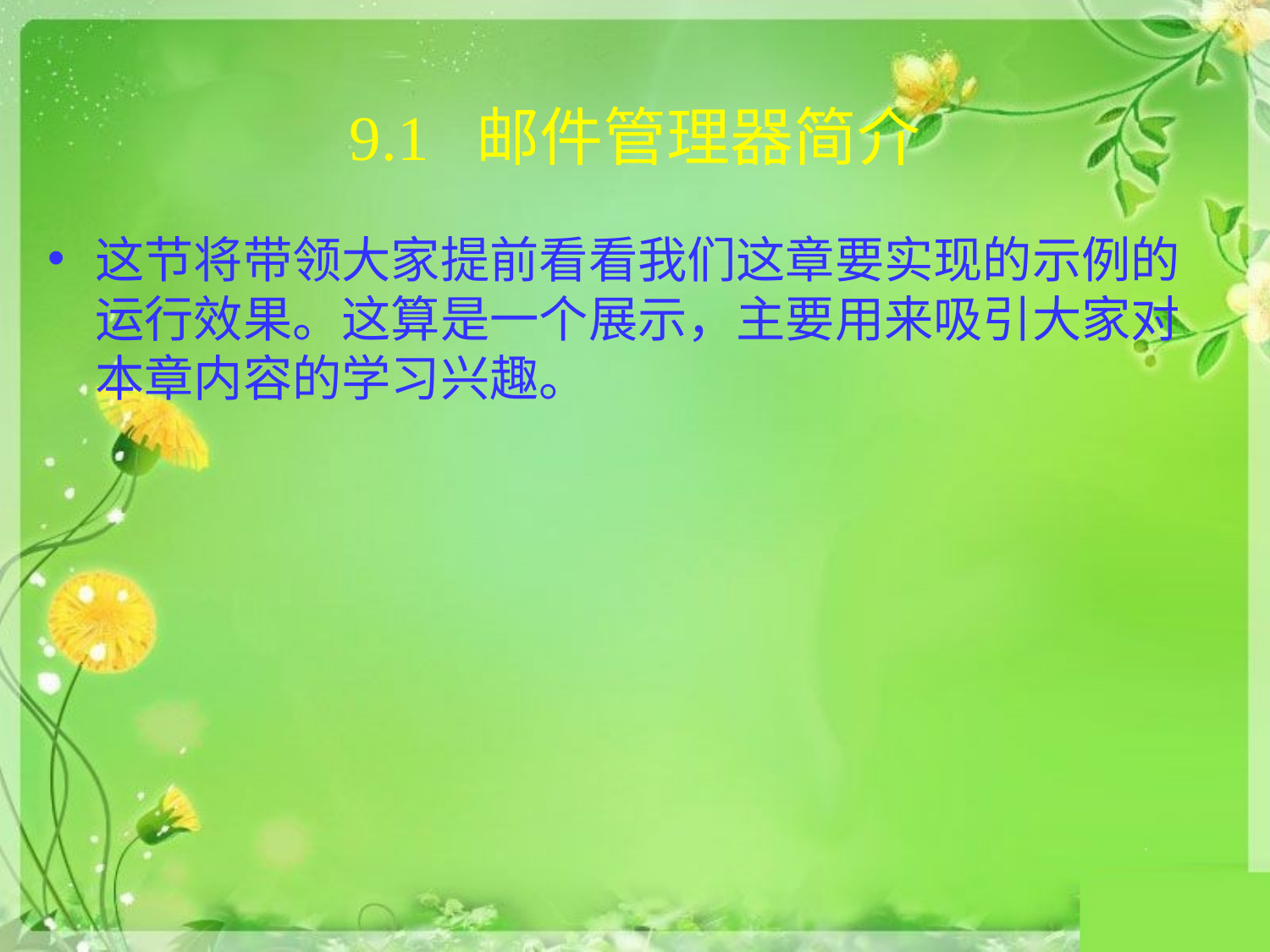

# 9.1  邮件管理器简介
这节将带领大家提前看看我们这章要实现的示例的运行效果。这算是一个展示，主要用来吸引大家对本章内容的学习兴趣。